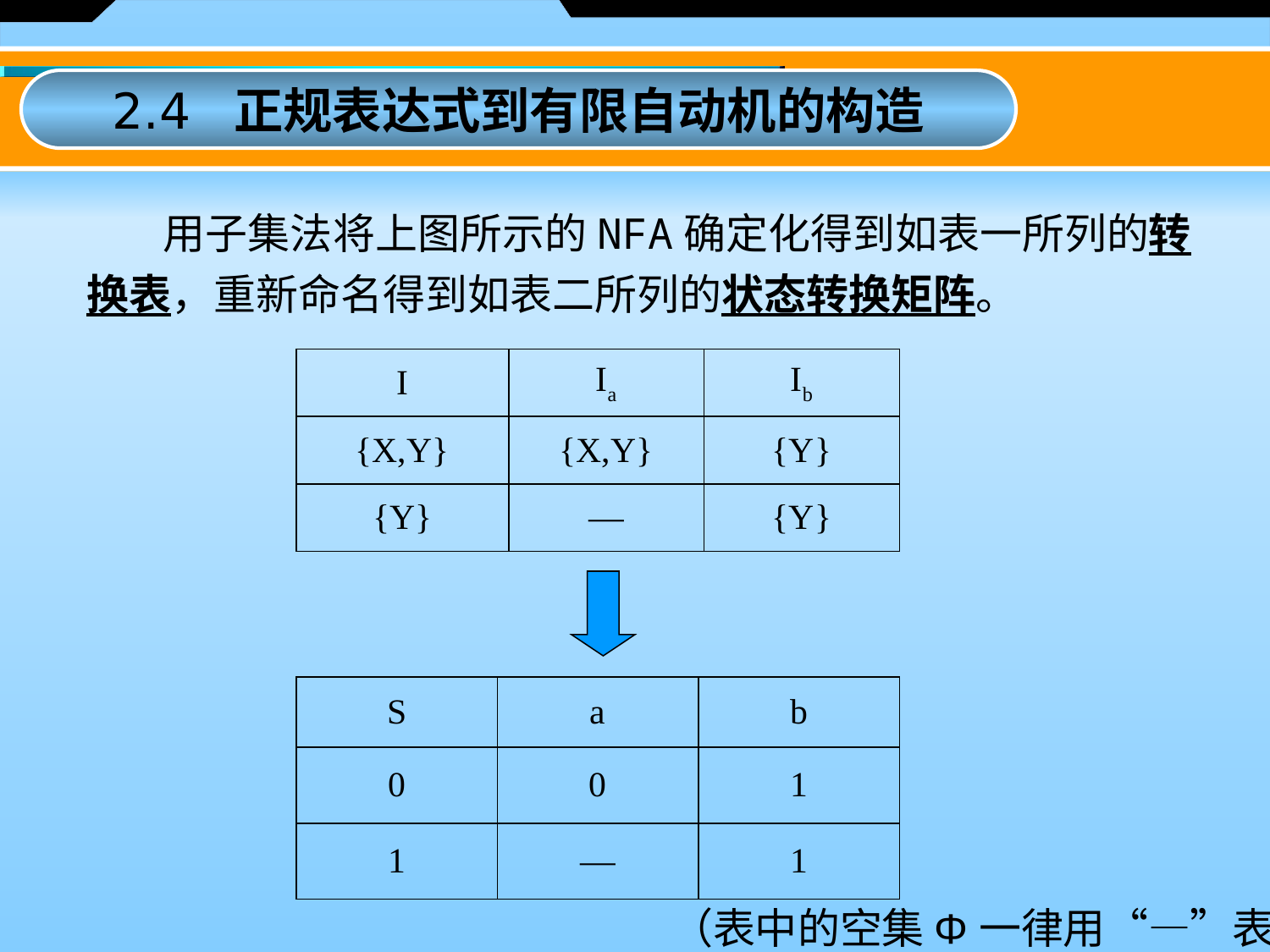

2.4  正规表达式到有限自动机的构造
       用子集法将上图所示的NFA确定化得到如表一所列的转换表，重新命名得到如表二所列的状态转换矩阵。

| I | Ia | Ib |
| --- | --- | --- |
| {X,Y} | {X,Y} | {Y} |
| {Y} | — | {Y} |

| S | a | b |
| --- | --- | --- |
| 0 | 0 | 1 |
| 1 | — | 1 |
（表中的空集Φ一律用“—”表示）